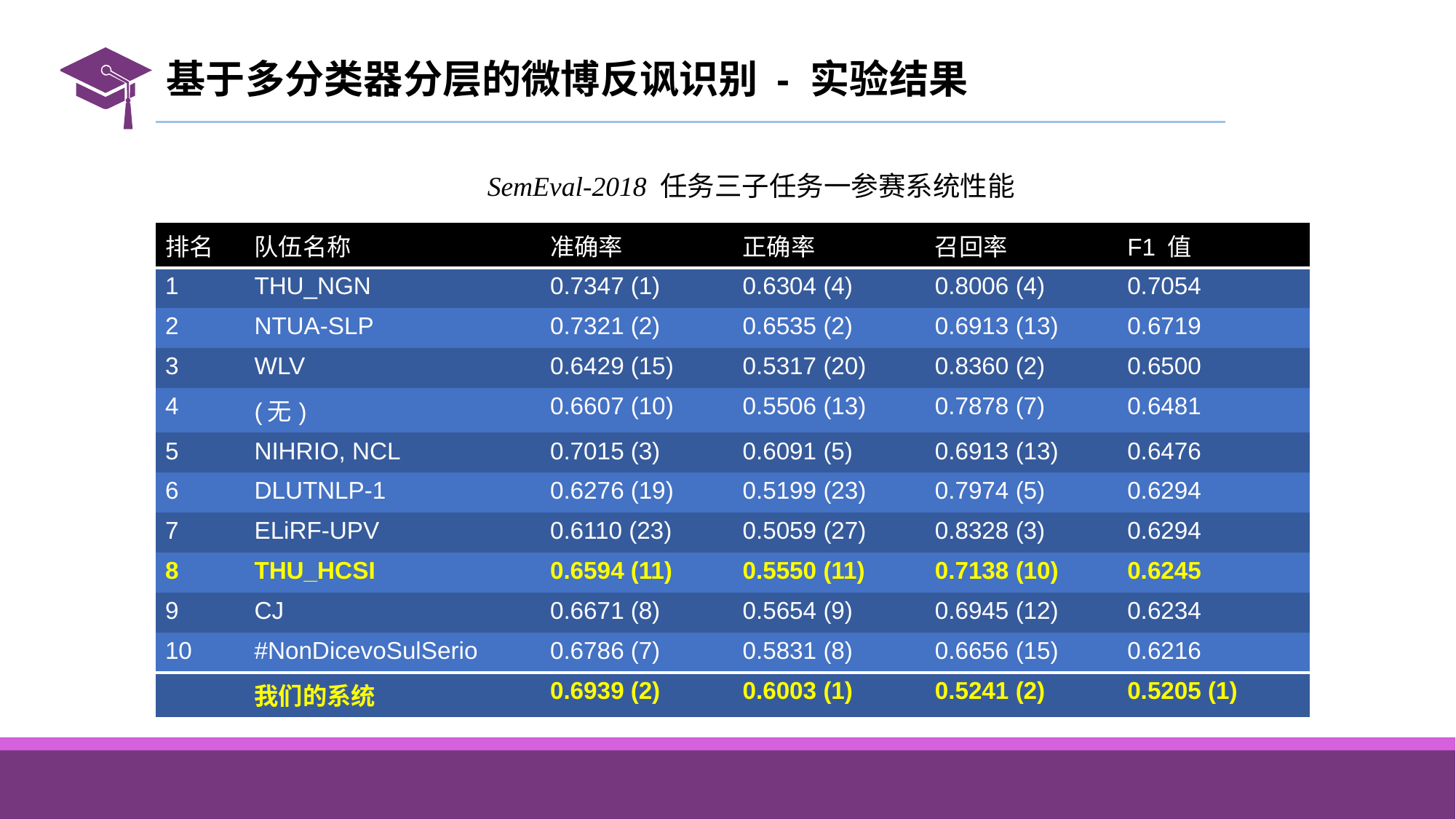

# 基于多分类器分层的微博反讽识别 - 实验结果

SemEval-2018 任务三子任务一参赛系统性能
| 排名 | 队伍名称 | 准确率 | 正确率 | 召回率 | F1 值 |
| --- | --- | --- | --- | --- | --- |
| 1 | THU\_NGN | 0.7347 (1) | 0.6304 (4) | 0.8006 (4) | 0.7054 |
| 2 | NTUA-SLP | 0.7321 (2) | 0.6535 (2) | 0.6913 (13) | 0.6719 |
| 3 | WLV | 0.6429 (15) | 0.5317 (20) | 0.8360 (2) | 0.6500 |
| 4 | (无) | 0.6607 (10) | 0.5506 (13) | 0.7878 (7) | 0.6481 |
| 5 | NIHRIO, NCL | 0.7015 (3) | 0.6091 (5) | 0.6913 (13) | 0.6476 |
| 6 | DLUTNLP-1 | 0.6276 (19) | 0.5199 (23) | 0.7974 (5) | 0.6294 |
| 7 | ELiRF-UPV | 0.6110 (23) | 0.5059 (27) | 0.8328 (3) | 0.6294 |
| 8 | THU\_HCSI | 0.6594 (11) | 0.5550 (11) | 0.7138 (10) | 0.6245 |
| 9 | CJ | 0.6671 (8) | 0.5654 (9) | 0.6945 (12) | 0.6234 |
| 10 | #NonDicevoSulSerio | 0.6786 (7) | 0.5831 (8) | 0.6656 (15) | 0.6216 |
|  | 我们的系统 | 0.6939 (2) | 0.6003 (1) | 0.5241 (2) | 0.5205 (1) |